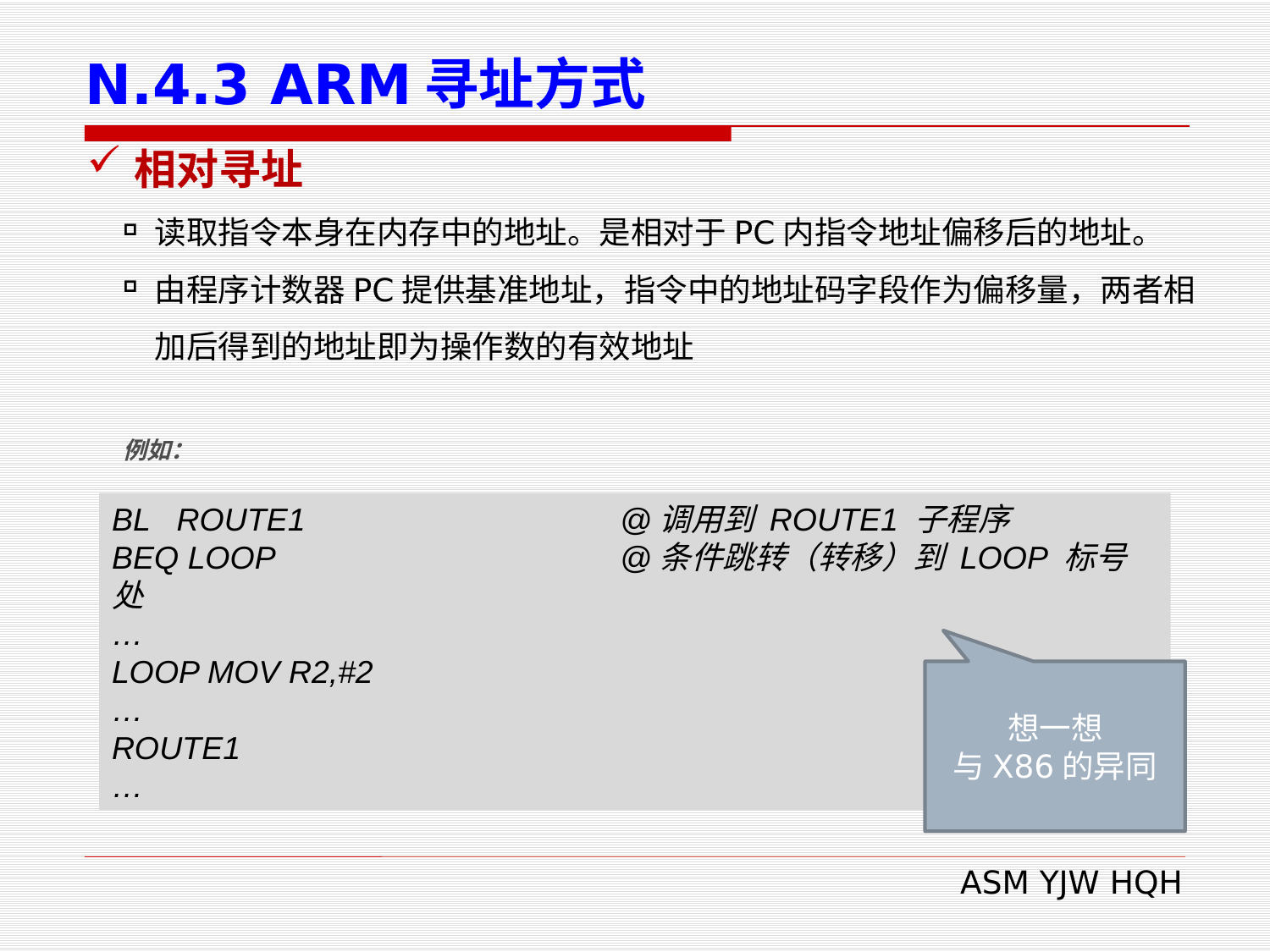

# N.4.3 ARM寻址方式
相对寻址
读取指令本身在内存中的地址。是相对于PC内指令地址偏移后的地址。
由程序计数器PC提供基准地址，指令中的地址码字段作为偏移量，两者相加后得到的地址即为操作数的有效地址

例如：
BL   ROUTE1    			@调用到 ROUTE1 子程序
BEQ LOOP       			@条件跳转（转移）到 LOOP 标号处
…
LOOP MOV R2,#2
…
ROUTE1
…
想一想
与X86的异同